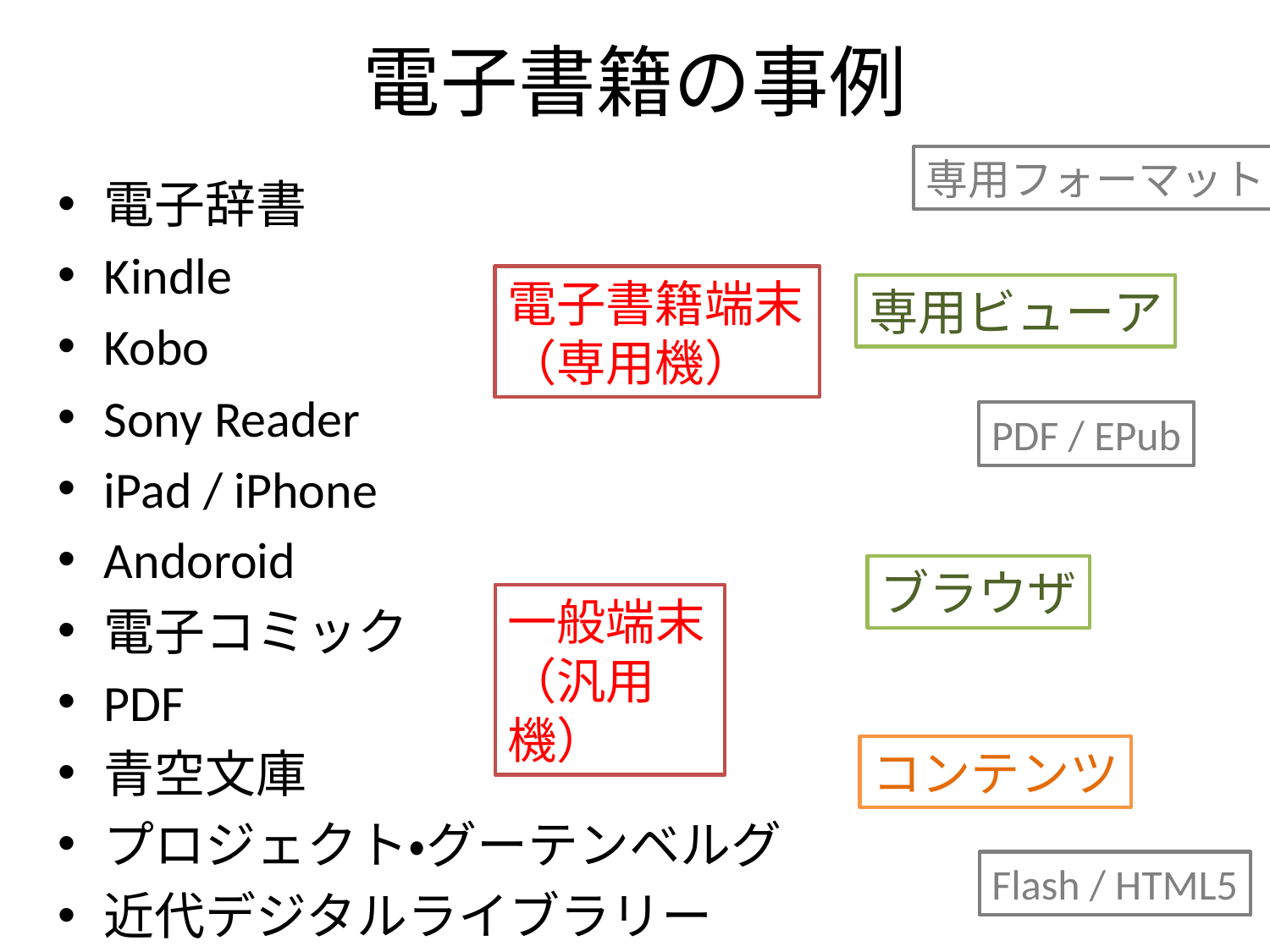

# 電子書籍の事例
専用フォーマット
電子辞書
Kindle
Kobo
Sony Reader
iPad / iPhone
Andoroid
電子コミック
PDF
青空文庫
プロジェクト・グーテンベルグ
近代デジタルライブラリー
電子書籍端末（専用機）
専用ビューア
PDF / EPub
ブラウザ
一般端末（汎用機）
コンテンツ
Flash / HTML5
10